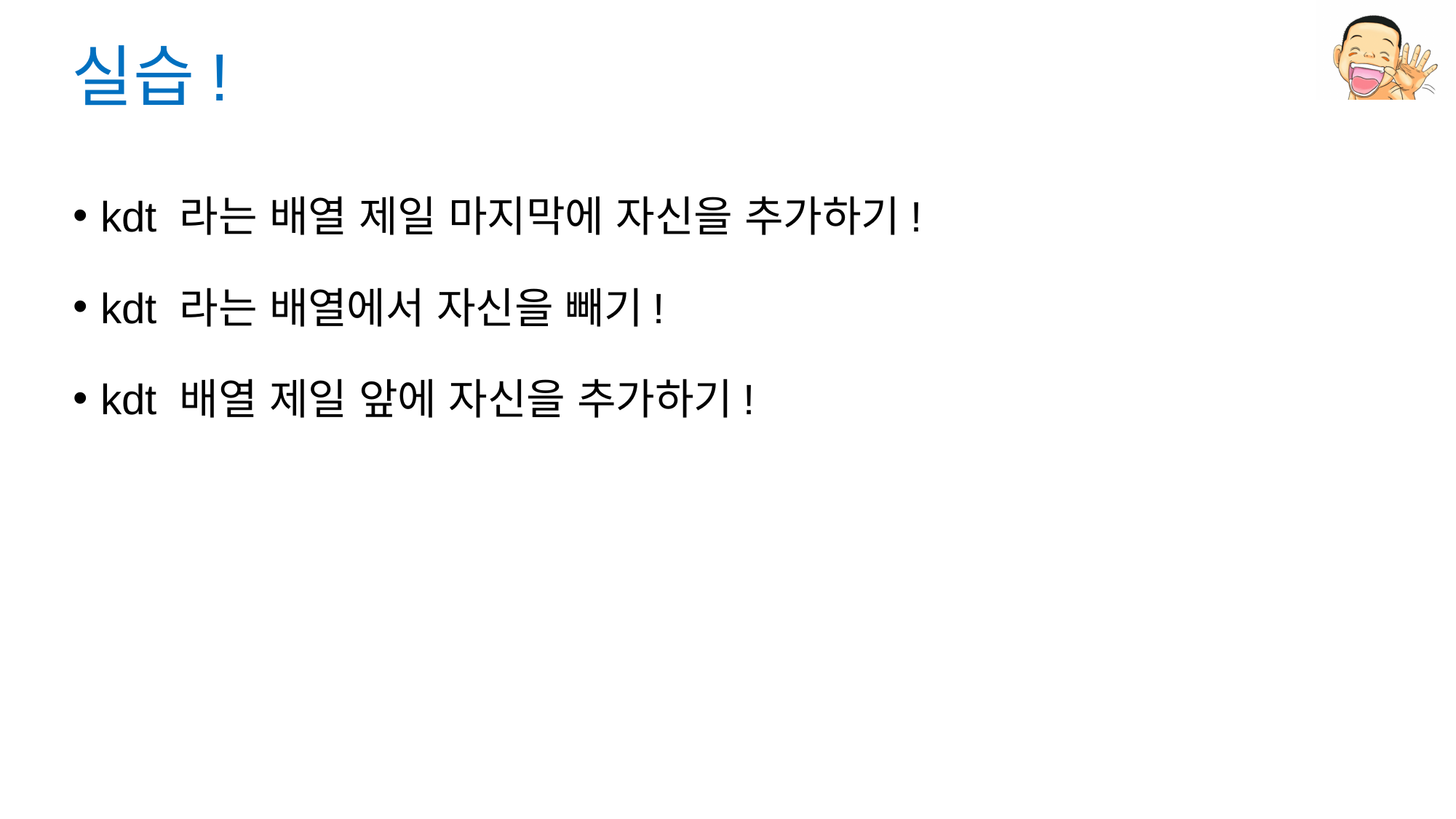

# 실습!
kdt 라는 배열 제일 마지막에 자신을 추가하기!
kdt 라는 배열에서 자신을 빼기!
kdt 배열 제일 앞에 자신을 추가하기!